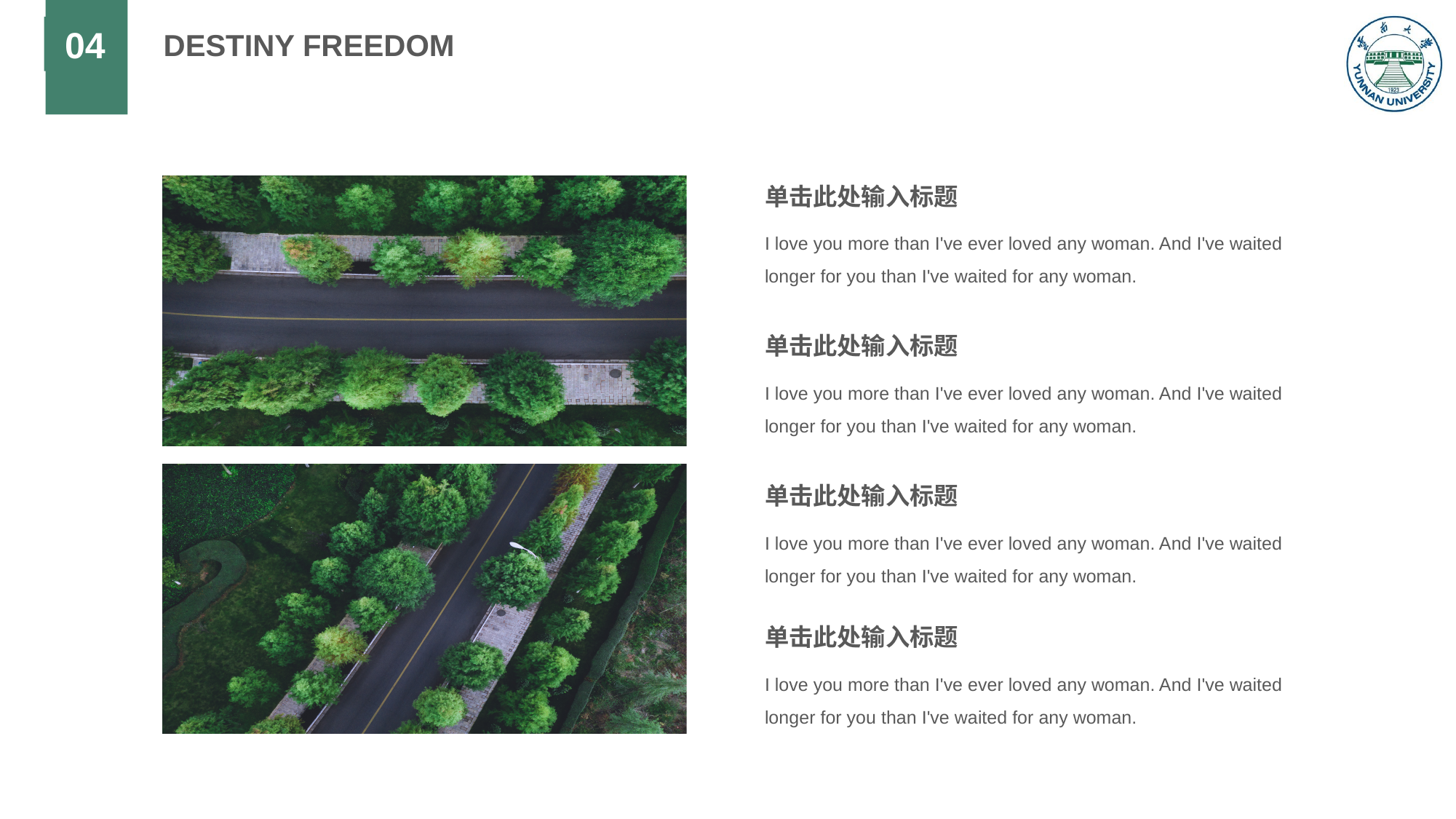

04
DESTINY FREEDOM

单击此处输入标题
I love you more than I've ever loved any woman. And I've waited longer for you than I've waited for any woman.
单击此处输入标题
I love you more than I've ever loved any woman. And I've waited longer for you than I've waited for any woman.

单击此处输入标题
I love you more than I've ever loved any woman. And I've waited longer for you than I've waited for any woman.
单击此处输入标题
I love you more than I've ever loved any woman. And I've waited longer for you than I've waited for any woman.